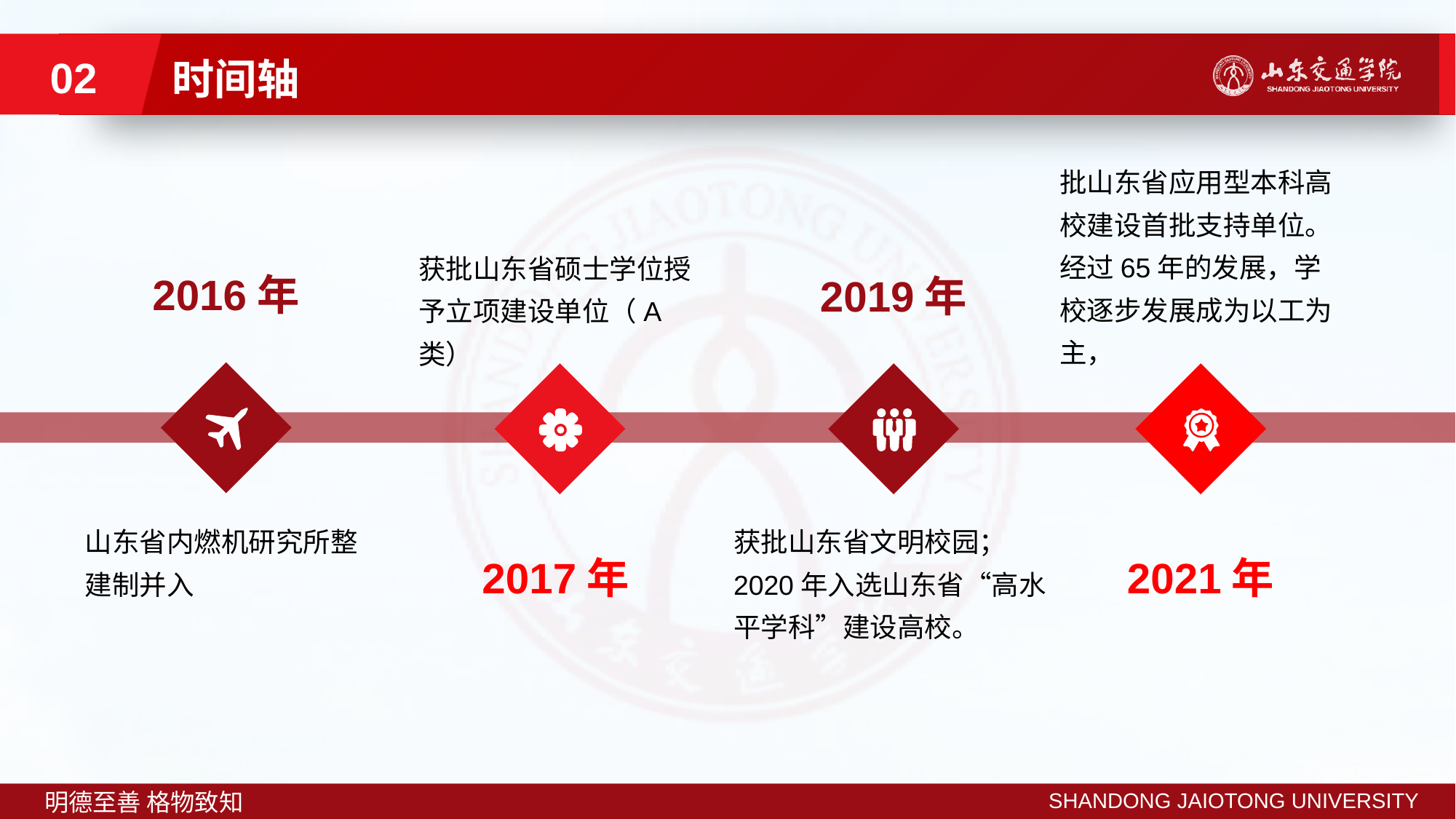

时间轴
02
批山东省应用型本科高校建设首批支持单位。经过65年的发展，学校逐步发展成为以工为主，
获批山东省硕士学位授予立项建设单位（A类）
2016年
2019年

山东省内燃机研究所整建制并入
获批山东省文明校园；2020年入选山东省“高水平学科”建设高校。
2017年
2021年